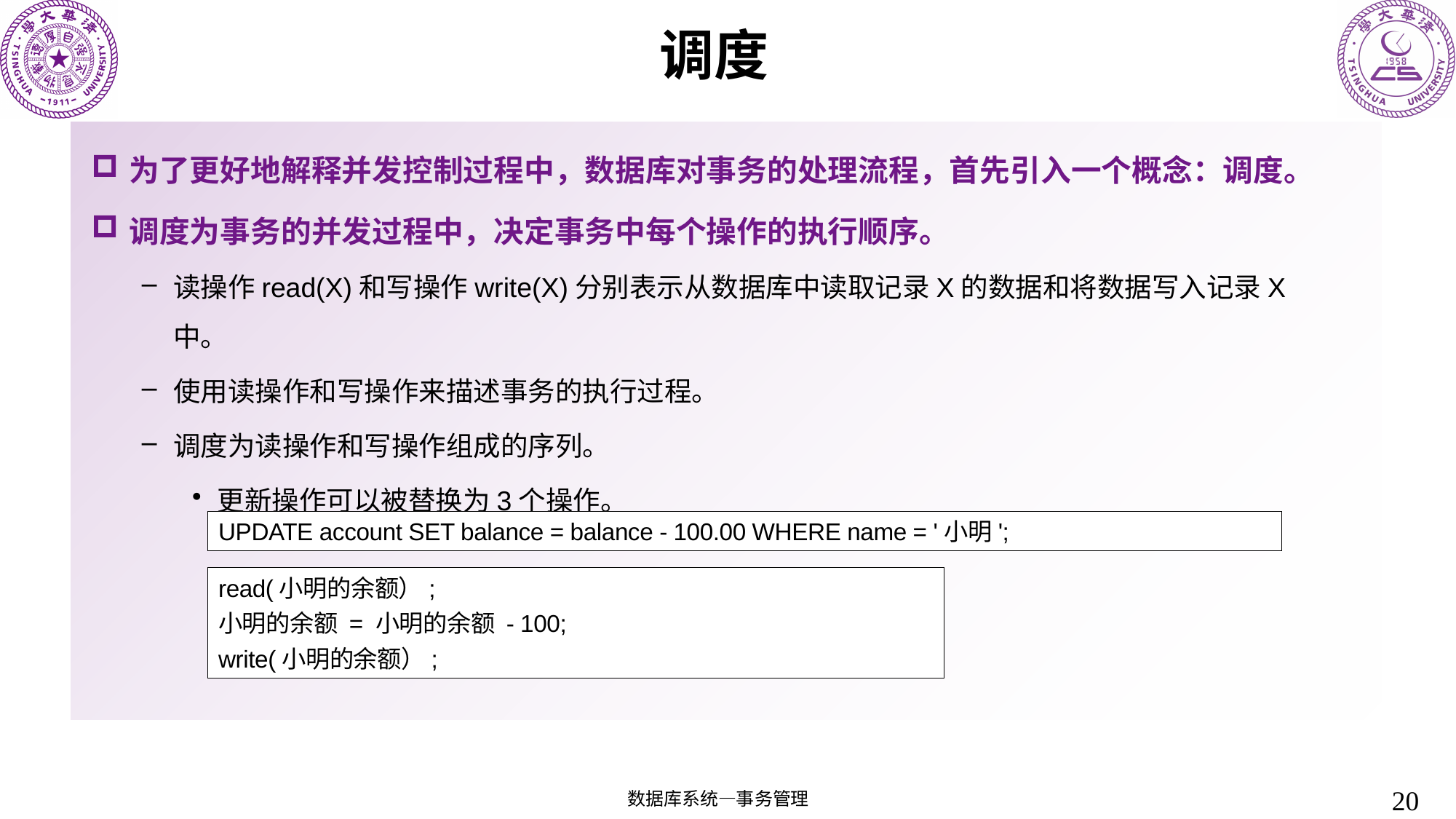

# 调度

为了更好地解释并发控制过程中，数据库对事务的处理流程，首先引入一个概念：调度。
调度为事务的并发过程中，决定事务中每个操作的执行顺序。
读操作read(X)和写操作write(X)分别表示从数据库中读取记录X的数据和将数据写入记录X中。
使用读操作和写操作来描述事务的执行过程。
调度为读操作和写操作组成的序列。
更新操作可以被替换为3个操作。
UPDATE account SET balance = balance - 100.00 WHERE name = '小明';
read(小明的余额）;
小明的余额 = 小明的余额 - 100;
write(小明的余额）;
20
数据库系统—事务管理